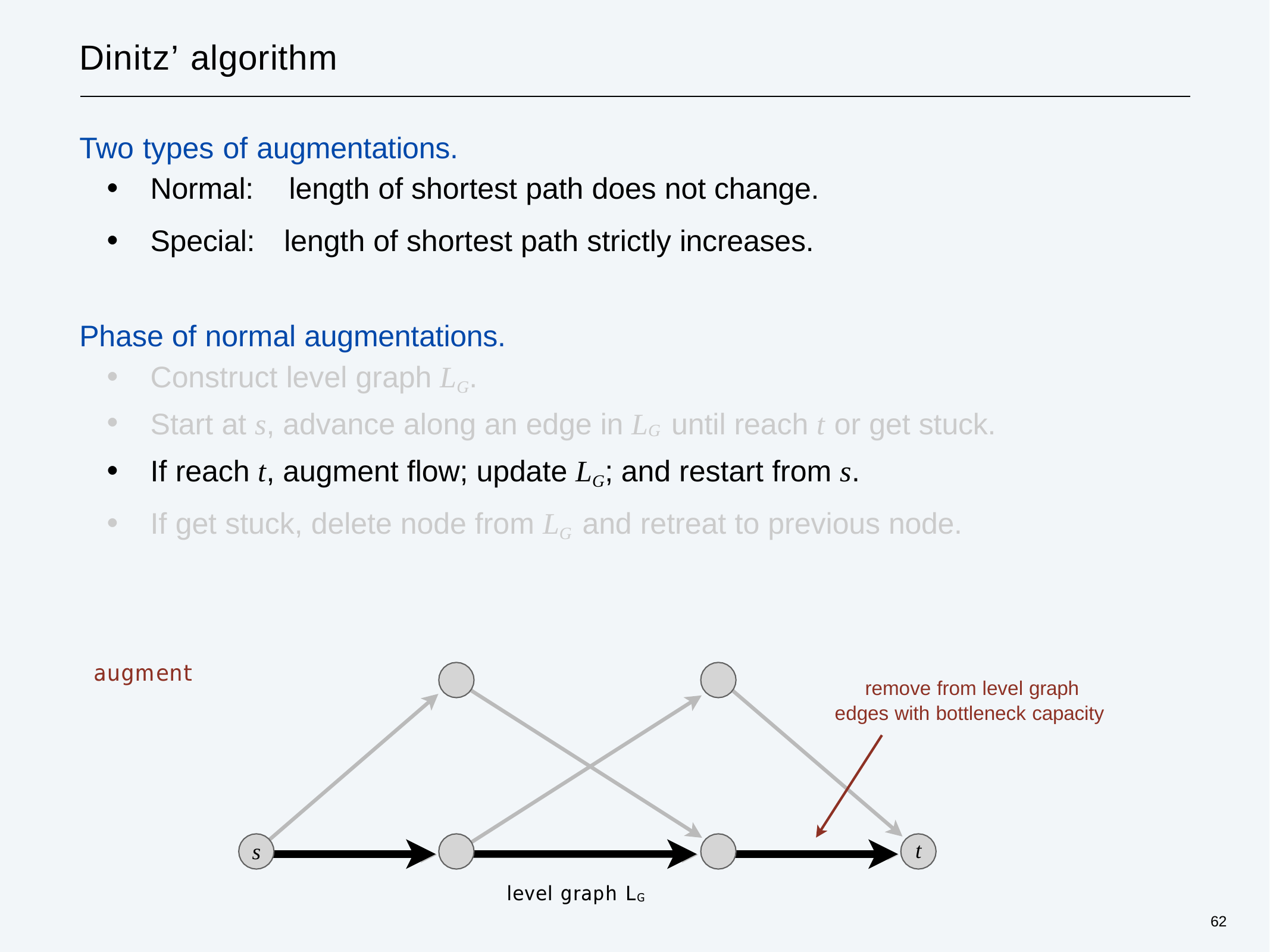

# Dinitz’ algorithm
Two types of augmentations.
・Normal:	length of shortest path does not change.
・Special:	length of shortest path strictly increases.
Phase of normal augmentations.
・Construct level graph LG.
・Start at s, advance along an edge in LG until reach t or get stuck.
・If reach t, augment flow; update LG; and restart from s.
・If get stuck, delete node from LG and retreat to previous node.
augment

remove from level graph edges with bottleneck capacity

t
s
level graph LG
62